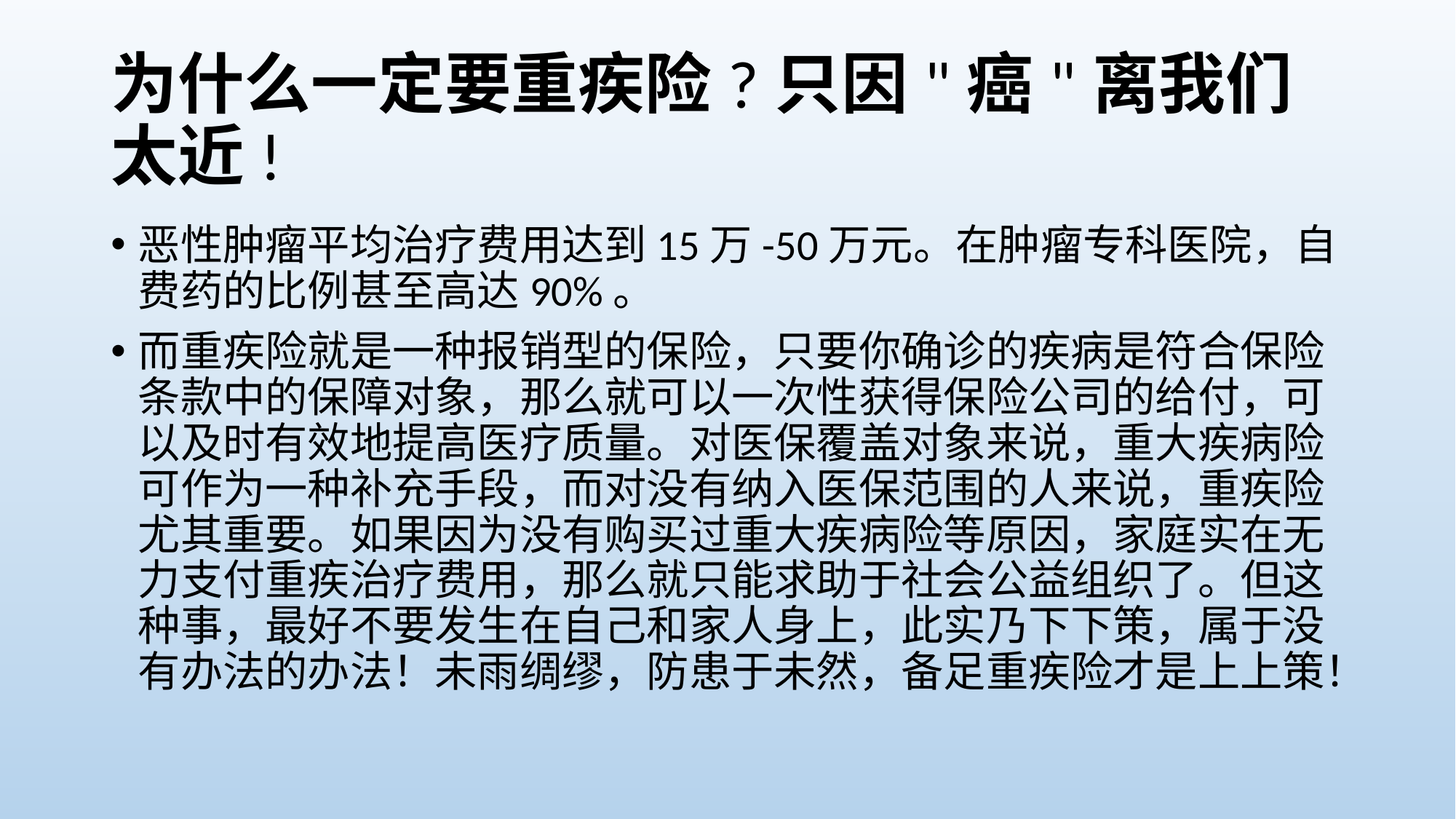

# 为什么一定要重疾险?只因"癌"离我们太近!
恶性肿瘤平均治疗费用达到15万-50万元。在肿瘤专科医院，自费药的比例甚至高达90%。
而重疾险就是一种报销型的保险，只要你确诊的疾病是符合保险条款中的保障对象，那么就可以一次性获得保险公司的给付，可以及时有效地提高医疗质量。对医保覆盖对象来说，重大疾病险可作为一种补充手段，而对没有纳入医保范围的人来说，重疾险尤其重要。如果因为没有购买过重大疾病险等原因，家庭实在无力支付重疾治疗费用，那么就只能求助于社会公益组织了。但这种事，最好不要发生在自己和家人身上，此实乃下下策，属于没有办法的办法！未雨绸缪，防患于未然，备足重疾险才是上上策！